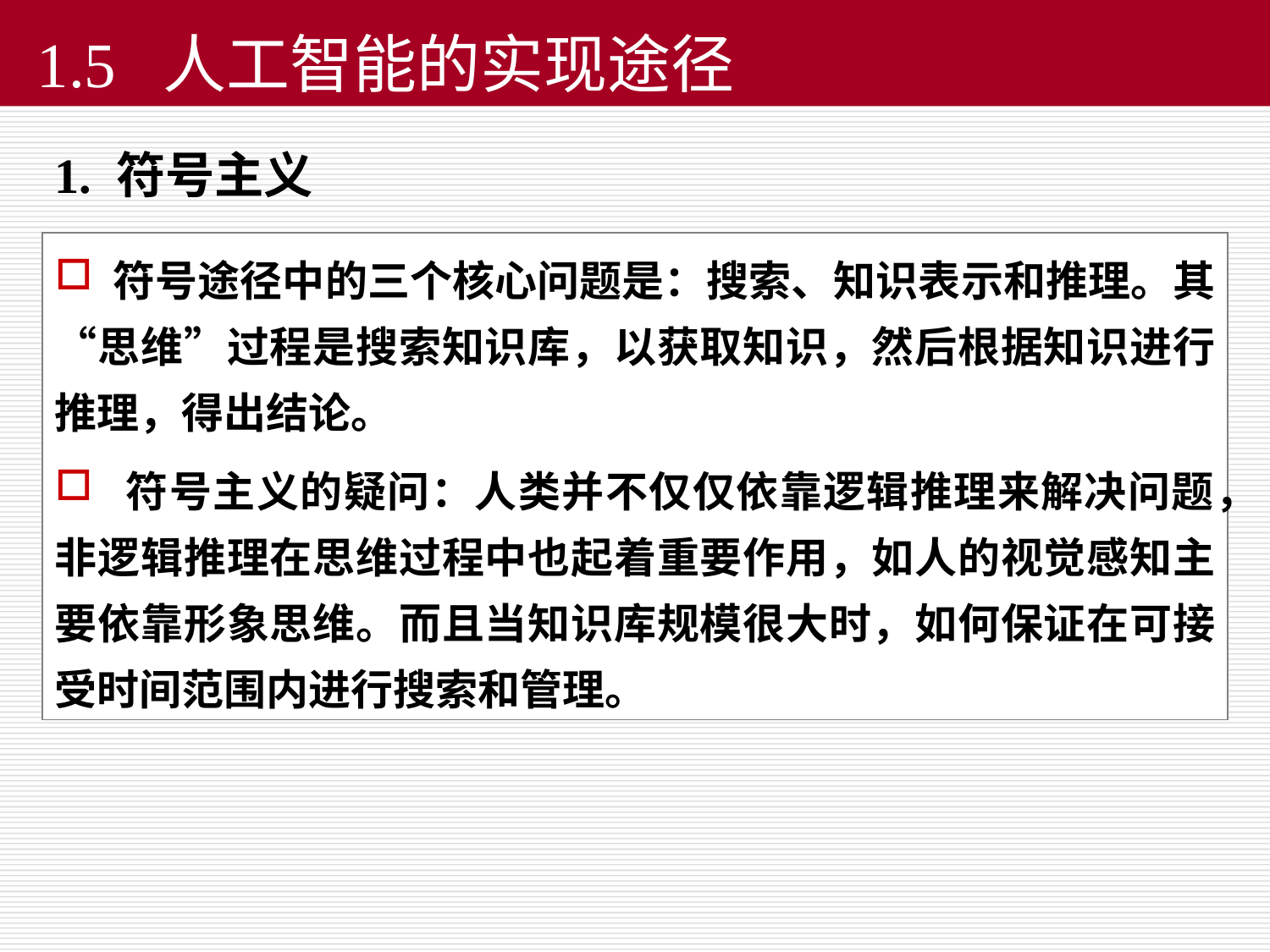

1.5  人工智能的实现途径
1. 符号主义
 符号途径中的三个核心问题是：搜索、知识表示和推理。其“思维”过程是搜索知识库，以获取知识，然后根据知识进行推理，得出结论。
  符号主义的疑问：人类并不仅仅依靠逻辑推理来解决问题，非逻辑推理在思维过程中也起着重要作用，如人的视觉感知主要依靠形象思维。而且当知识库规模很大时，如何保证在可接受时间范围内进行搜索和管理。
79